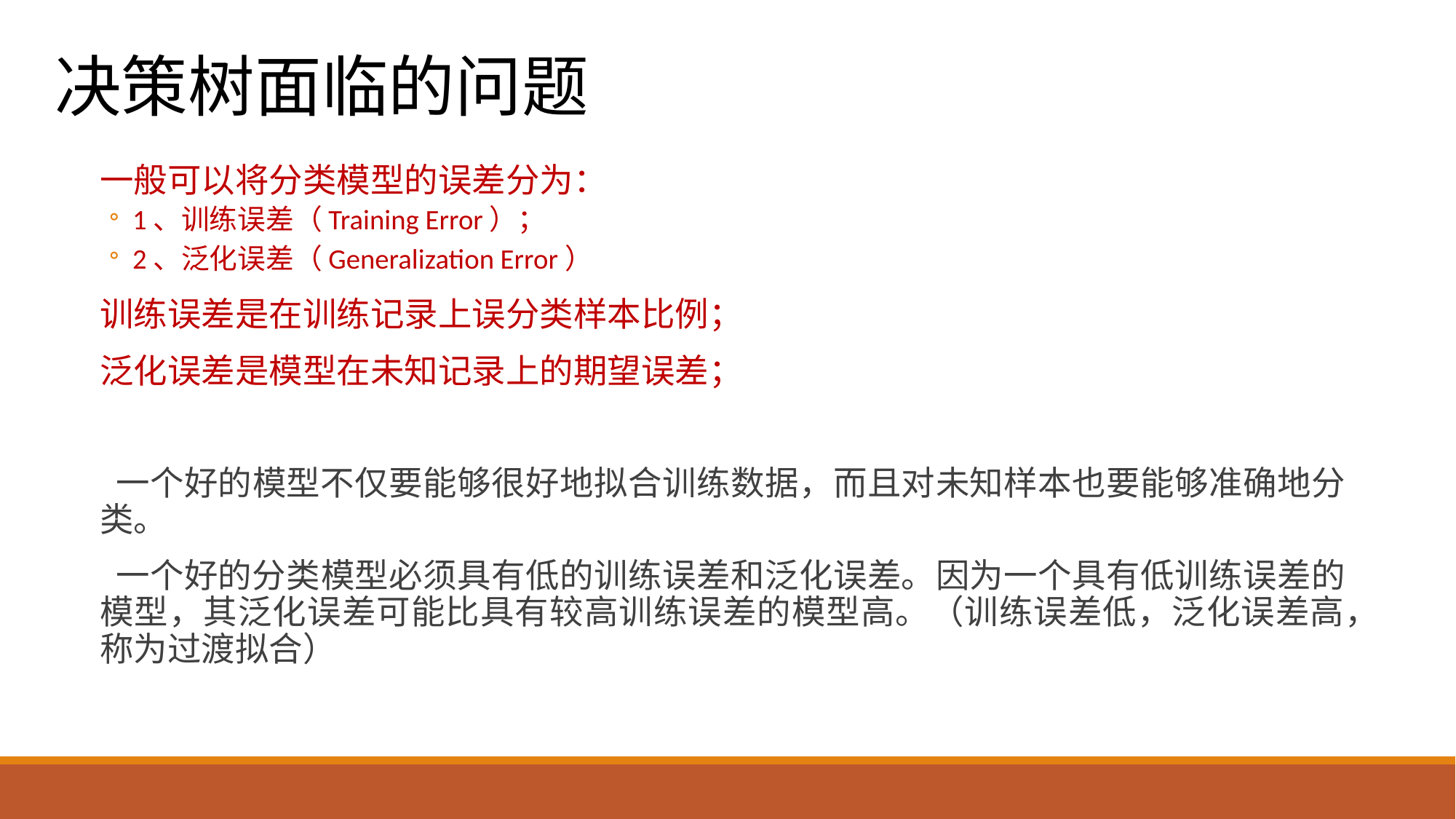

决策树面临的问题

一般可以将分类模型的误差分为：
1、训练误差（Training Error）；
2、泛化误差（Generalization Error）
训练误差是在训练记录上误分类样本比例；
泛化误差是模型在未知记录上的期望误差；

 一个好的模型不仅要能够很好地拟合训练数据，而且对未知样本也要能够准确地分类。
 一个好的分类模型必须具有低的训练误差和泛化误差。因为一个具有低训练误差的模型，其泛化误差可能比具有较高训练误差的模型高。（训练误差低，泛化误差高，称为过渡拟合）